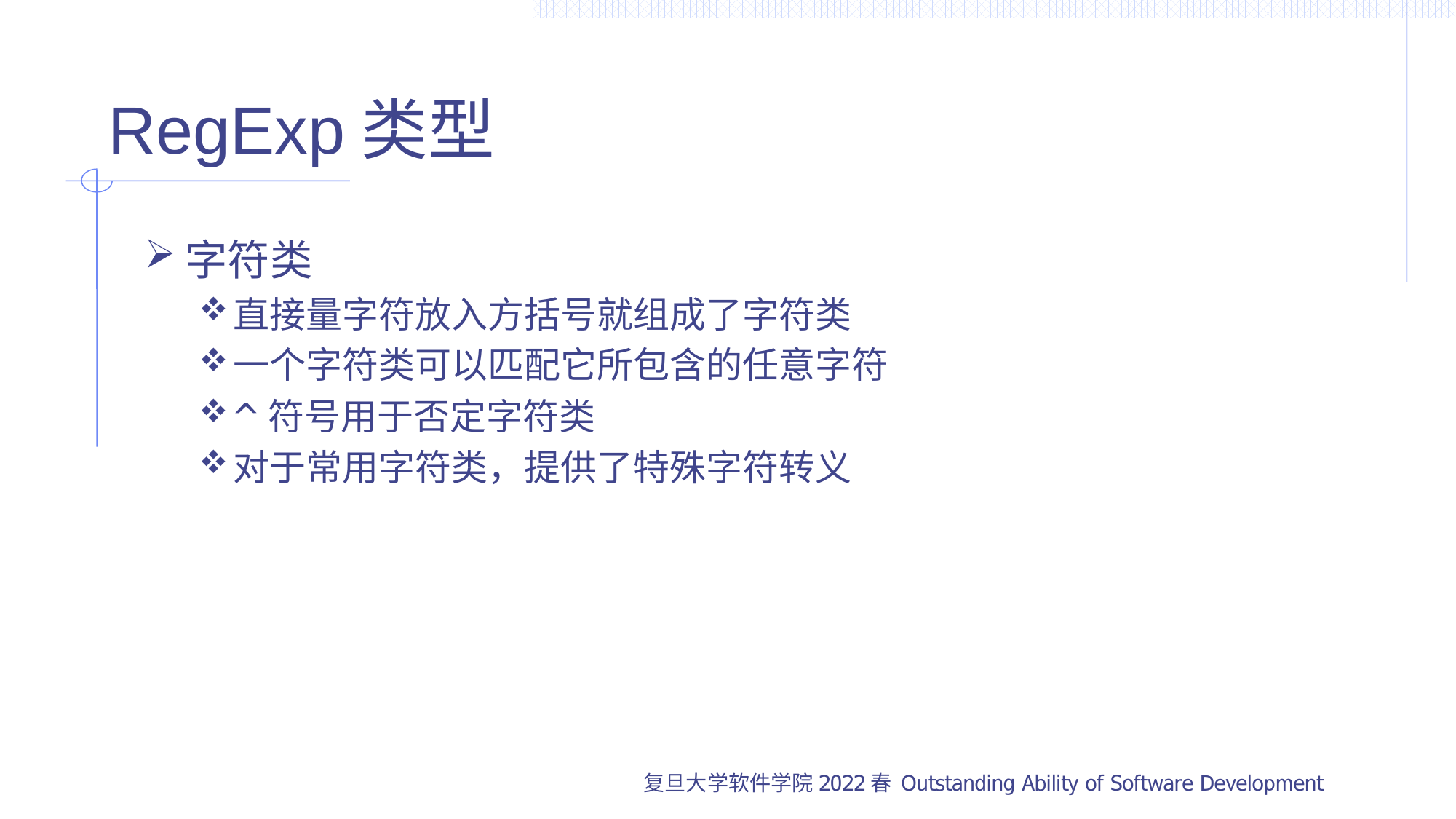

# RegExp类型
字符类
直接量字符放入方括号就组成了字符类
一个字符类可以匹配它所包含的任意字符
^符号用于否定字符类
对于常用字符类，提供了特殊字符转义